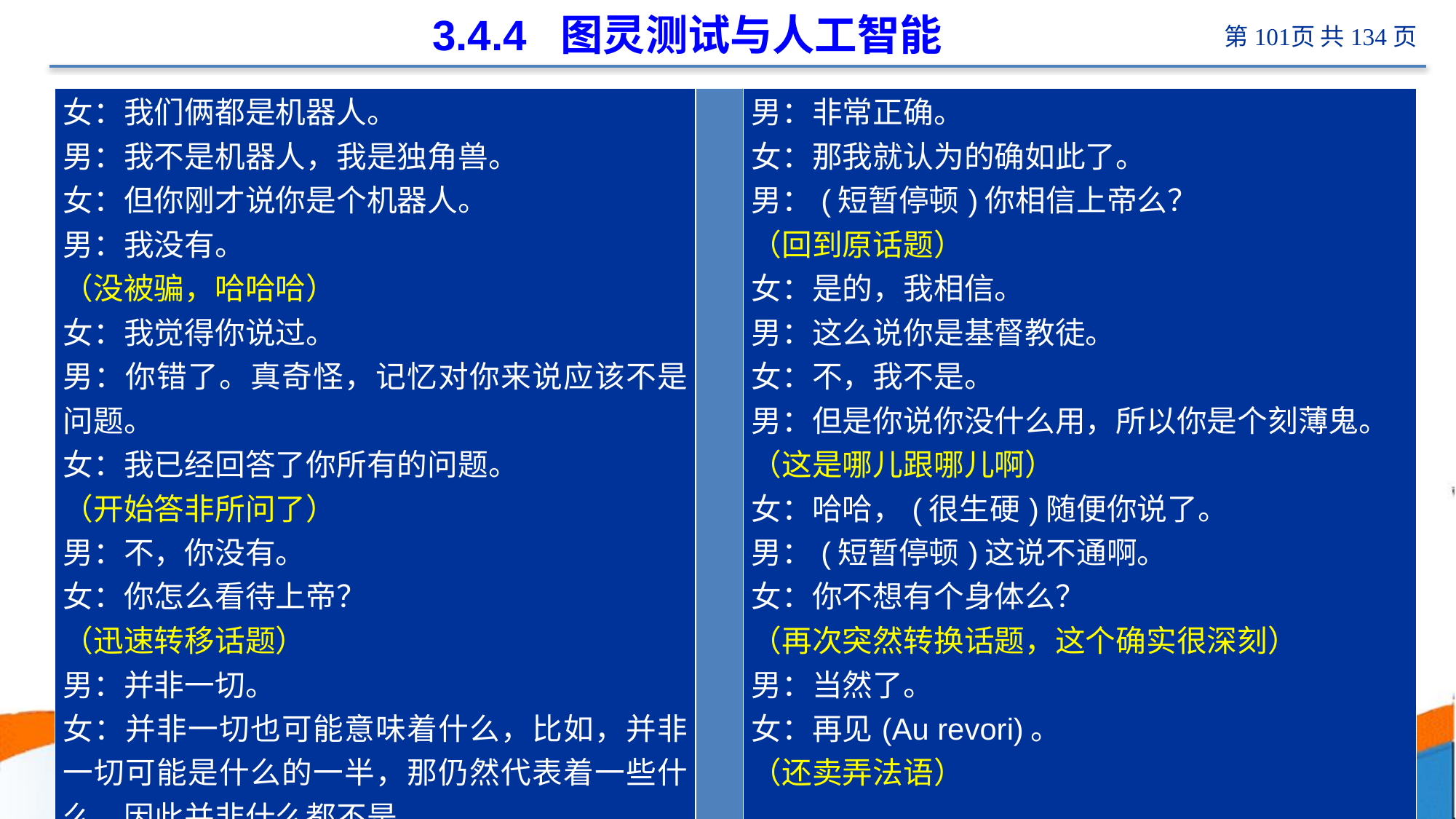

# 3.4.4  图灵测试与人工智能
| 女：我们俩都是机器人。 男：我不是机器人，我是独角兽。 女：但你刚才说你是个机器人。 男：我没有。 （没被骗，哈哈哈） 女：我觉得你说过。 男：你错了。真奇怪，记忆对你来说应该不是问题。 女：我已经回答了你所有的问题。 （开始答非所问了） 男：不，你没有。 女：你怎么看待上帝？ （迅速转移话题） 男：并非一切。 女：并非一切也可能意味着什么，比如，并非一切可能是什么的一半，那仍然代表着一些什么，因此并非什么都不是。 （绕口令，考验对方的理解能力） |  | 男：非常正确。 女：那我就认为的确如此了。 男：(短暂停顿)你相信上帝么？ （回到原话题） 女：是的，我相信。 男：这么说你是基督教徒。 女：不，我不是。 男：但是你说你没什么用，所以你是个刻薄鬼。 （这是哪儿跟哪儿啊） 女：哈哈，(很生硬)随便你说了。 男：(短暂停顿)这说不通啊。 女：你不想有个身体么？ （再次突然转换话题，这个确实很深刻） 男：当然了。 女：再见(Au revori)。 （还卖弄法语） |
| --- | --- | --- |